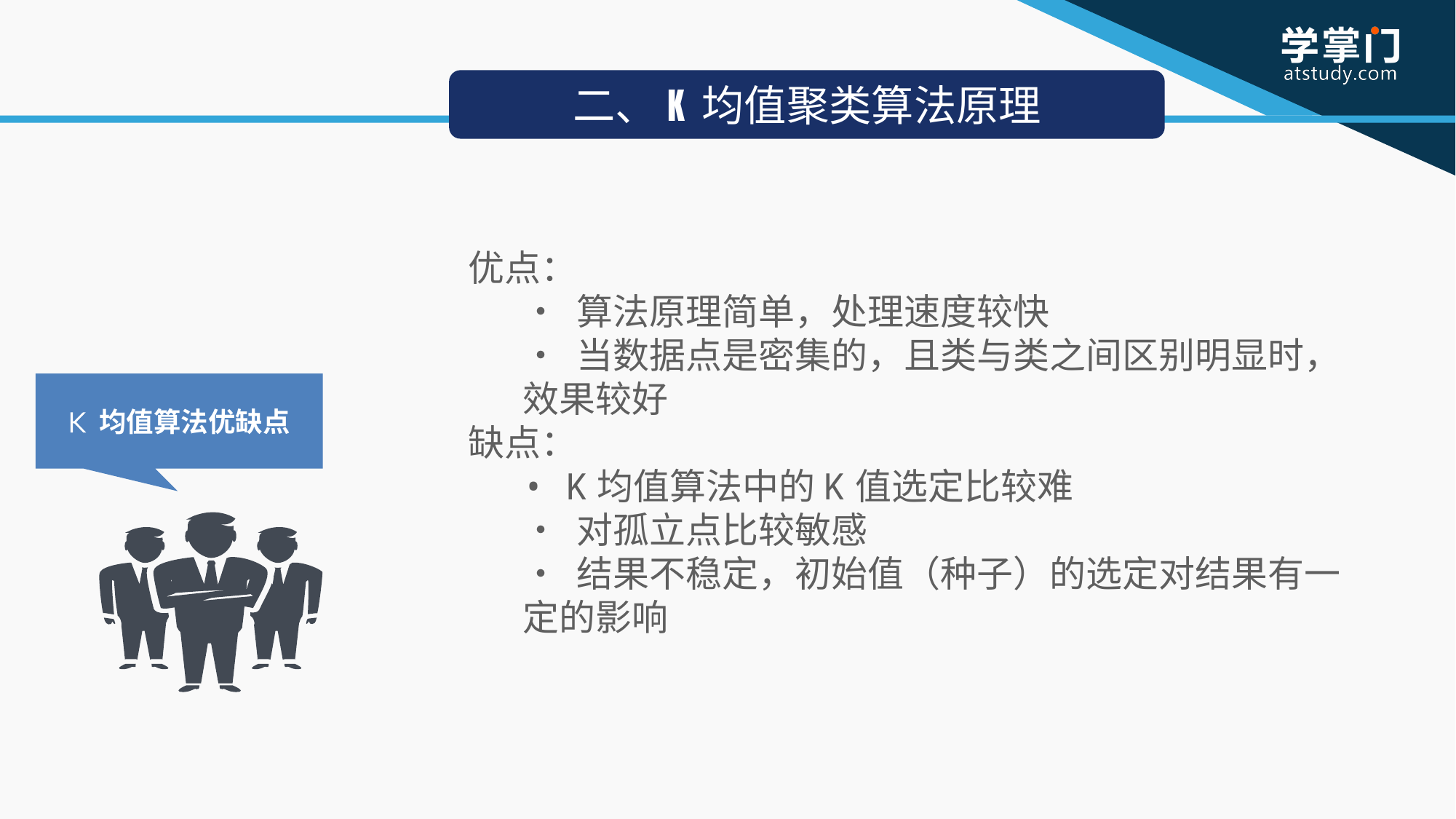

二、K 均值聚类算法原理
优点：
• 算法原理简单，处理速度较快
• 当数据点是密集的，且类与类之间区别明显时，效果较好
缺点：
• K均值算法中的K值选定比较难
• 对孤立点比较敏感
• 结果不稳定，初始值（种子）的选定对结果有一定的影响
K 均值算法优缺点